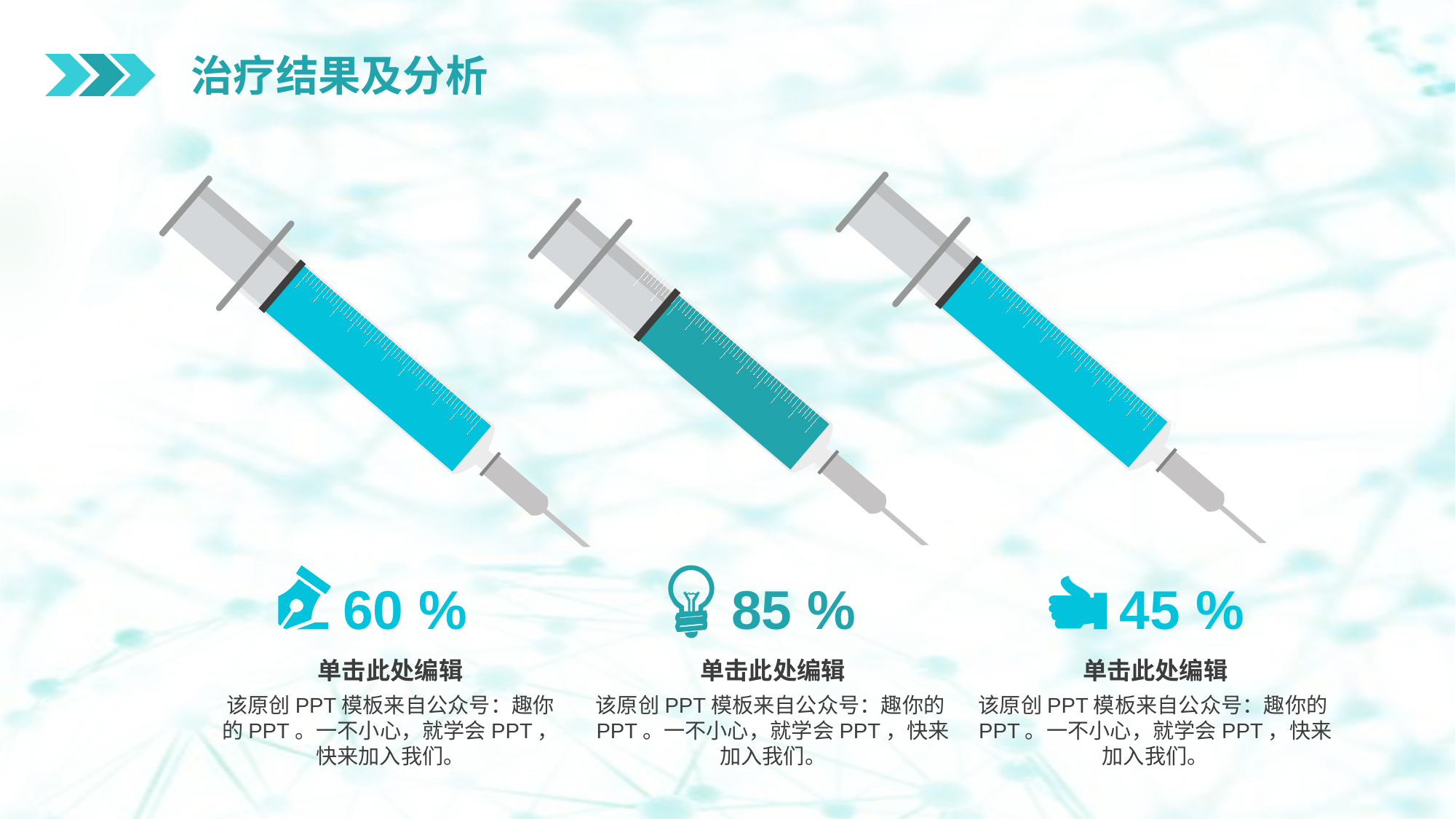

治疗结果及分析

60 %
85 %
45 %

单击此处编辑
该原创PPT模板来自公众号：趣你的PPT。一不小心，就学会PPT，快来加入我们。
单击此处编辑
该原创PPT模板来自公众号：趣你的PPT。一不小心，就学会PPT，快来加入我们。
单击此处编辑
该原创PPT模板来自公众号：趣你的PPT。一不小心，就学会PPT，快来加入我们。